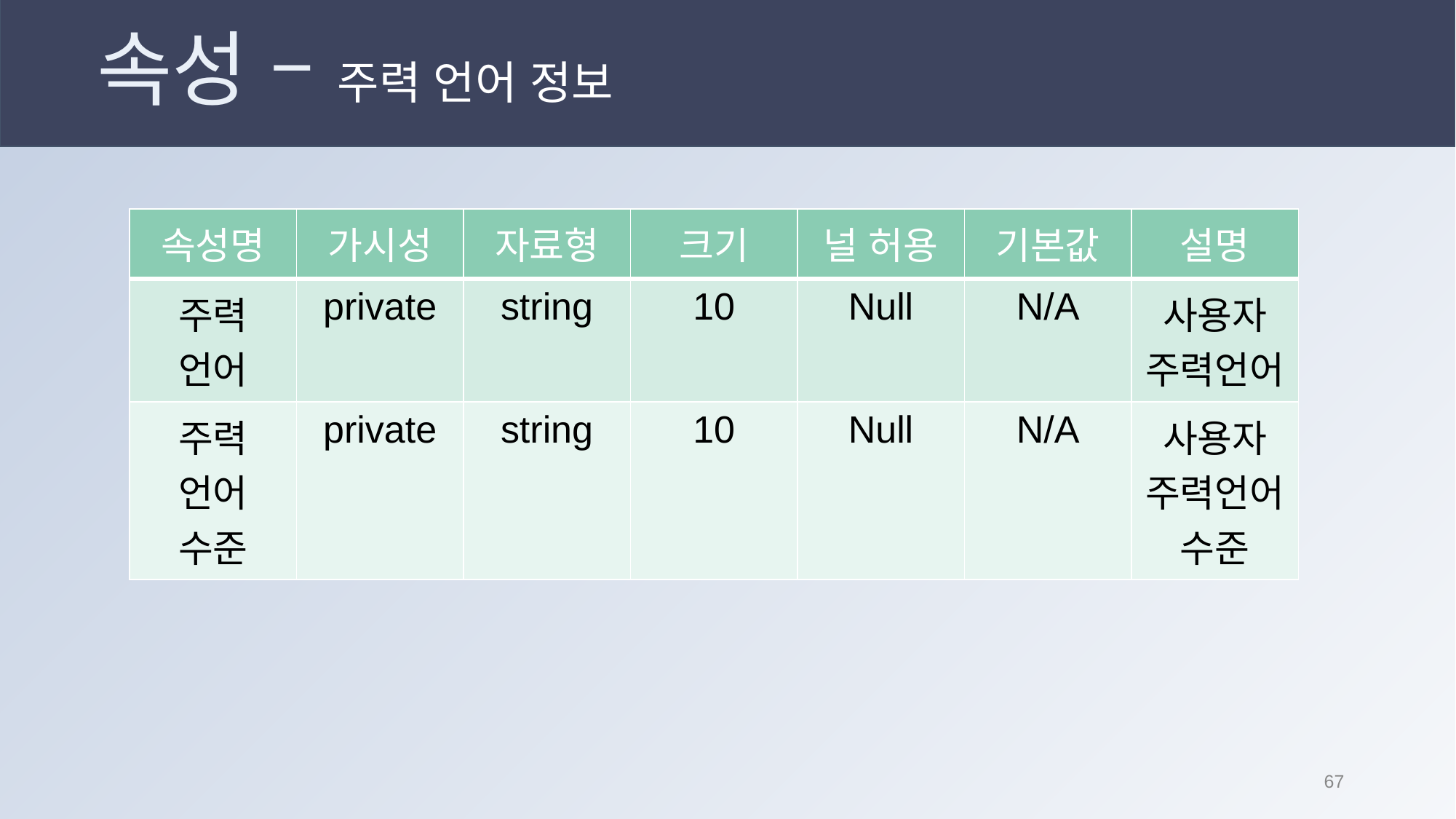

# 속성 – 주력 언어 정보

| 속성명 | 가시성 | 자료형 | 크기 | 널 허용 | 기본값 | 설명 |
| --- | --- | --- | --- | --- | --- | --- |
| 주력 언어 | private | string | 10 | Null | N/A | 사용자 주력언어 |
| 주력 언어 수준 | private | string | 10 | Null | N/A | 사용자 주력언어 수준 |
67